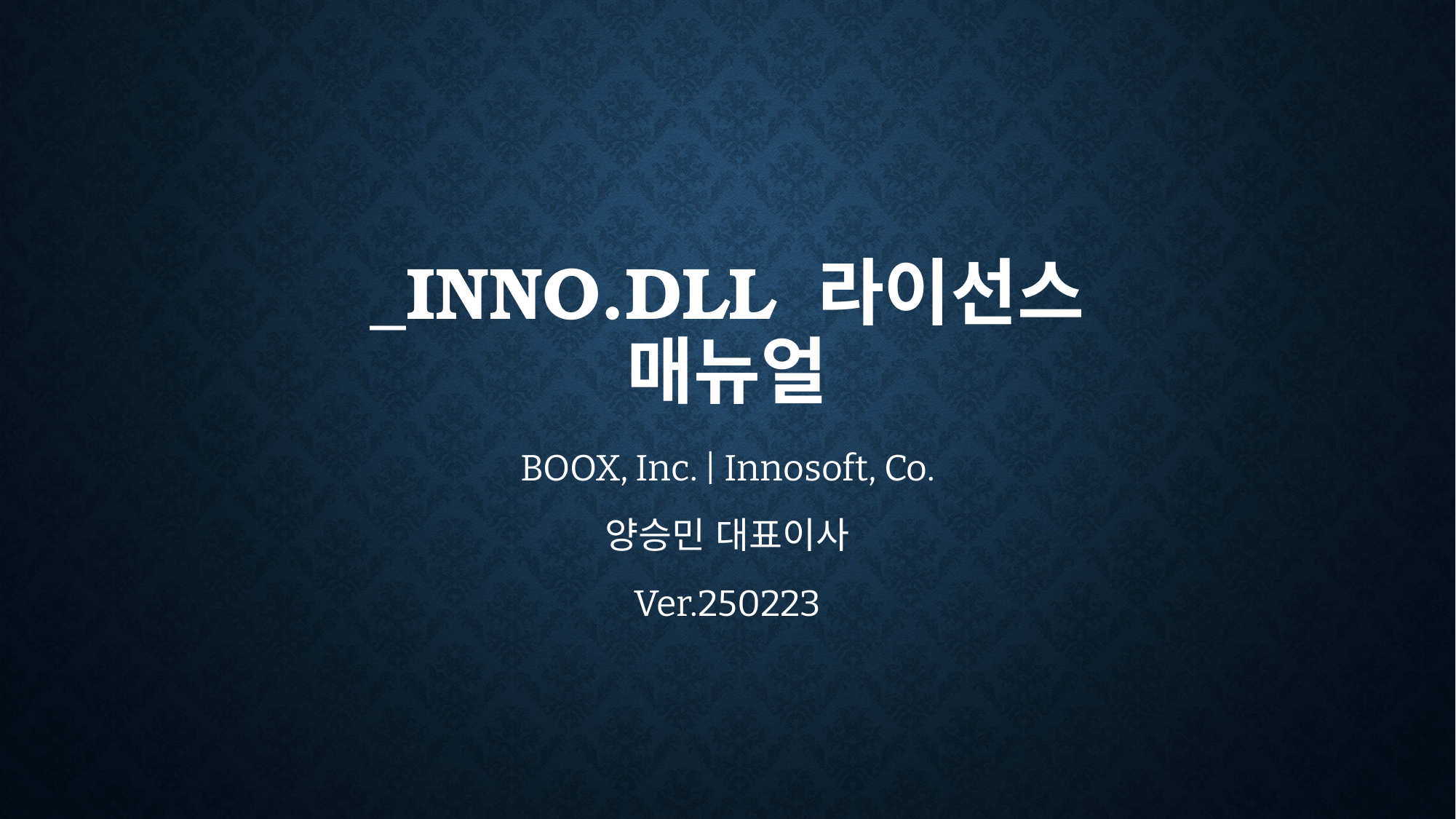

# _INNO.dll 라이선스 매뉴얼
BOOX, Inc. | Innosoft, Co.
양승민 대표이사
Ver.250223